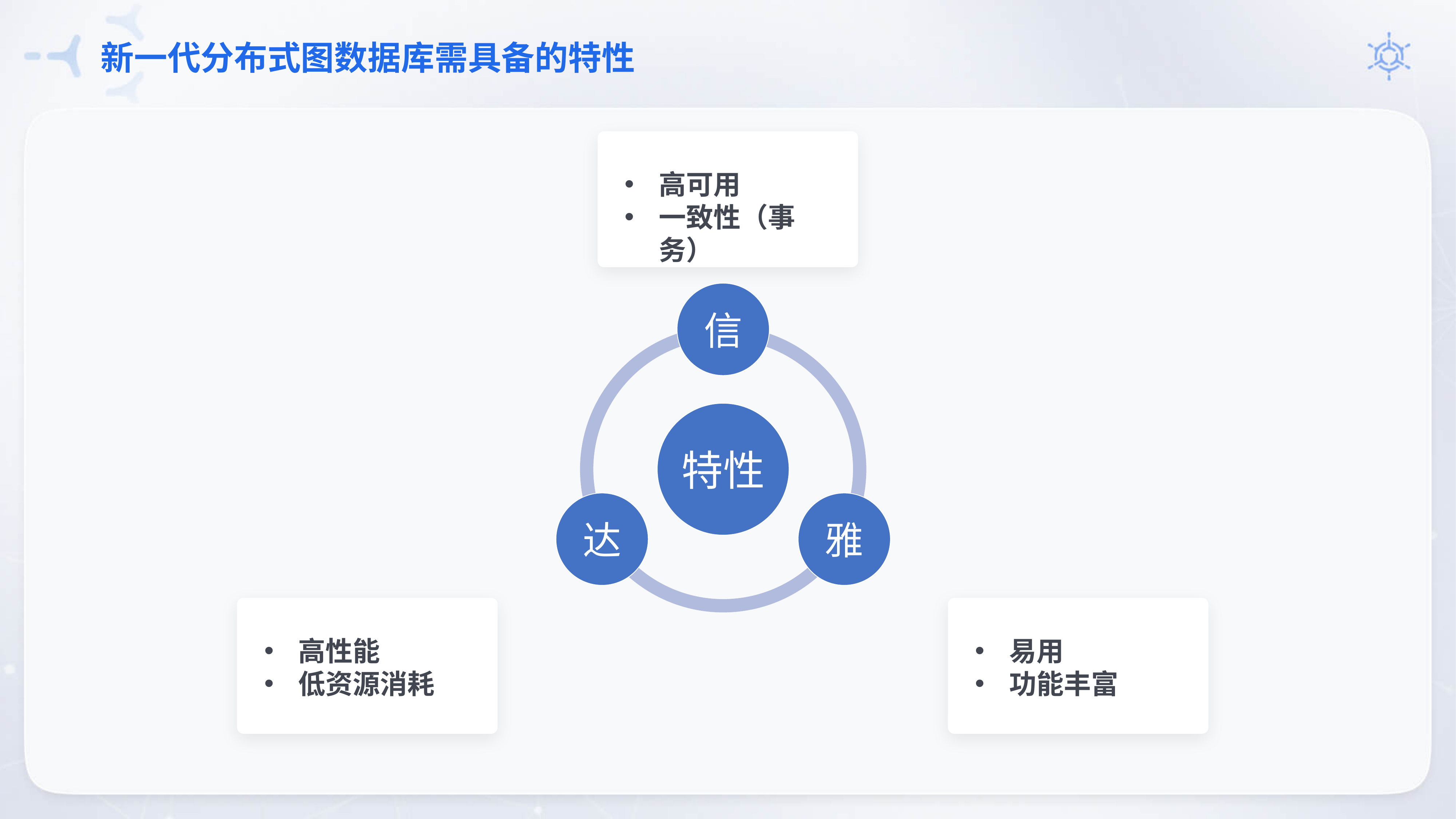

# 新一代分布式图数据库需具备的特性

高可用
一致性（事务）
特性
信
雅
达

高性能
低资源消耗

易用
功能丰富